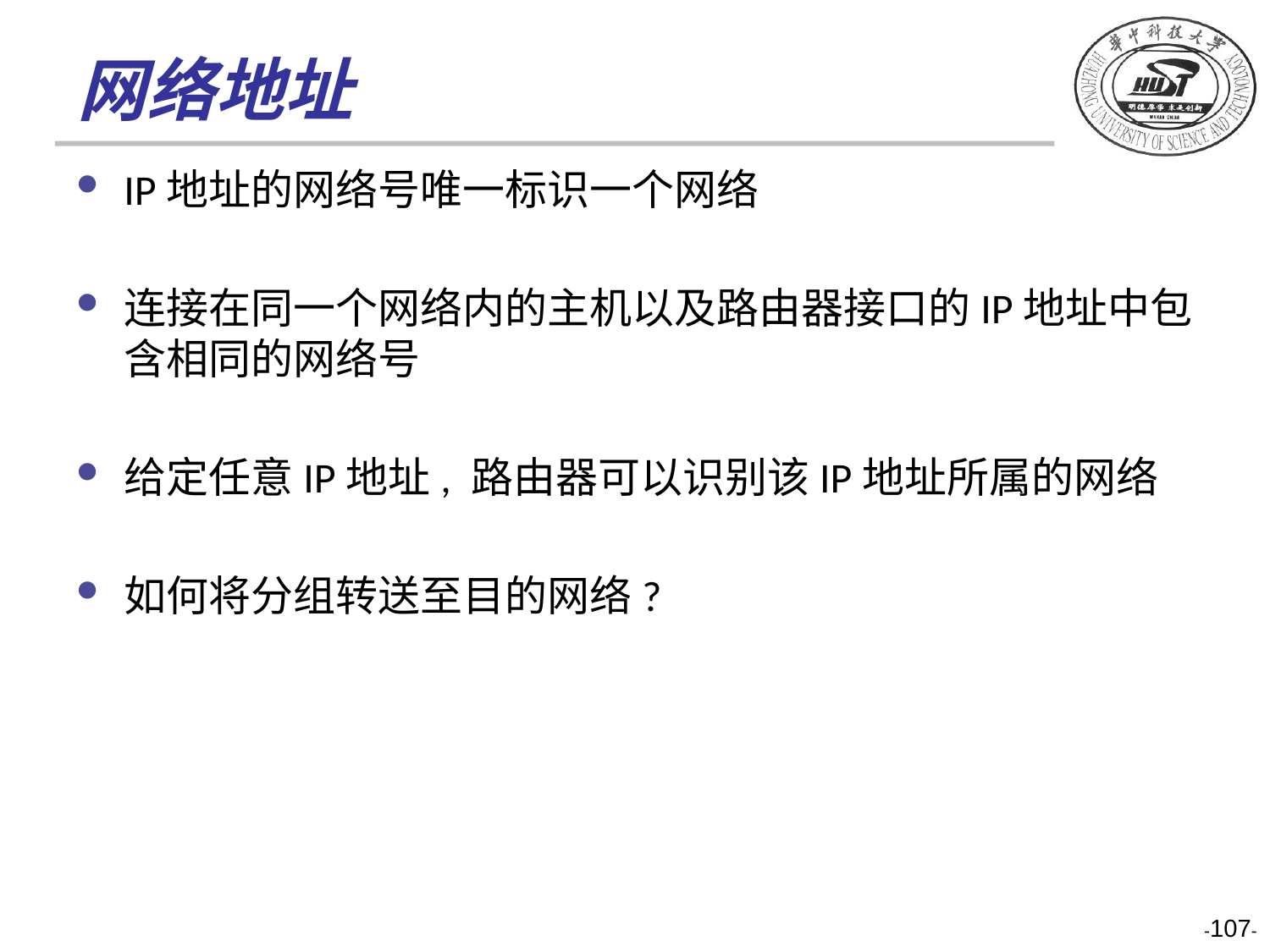

# 网络地址
IP地址的网络号唯一标识一个网络

连接在同一个网络内的主机以及路由器接口的IP地址中包含相同的网络号

给定任意IP地址, 路由器可以识别该IP地址所属的网络

如何将分组转送至目的网络?
-107-